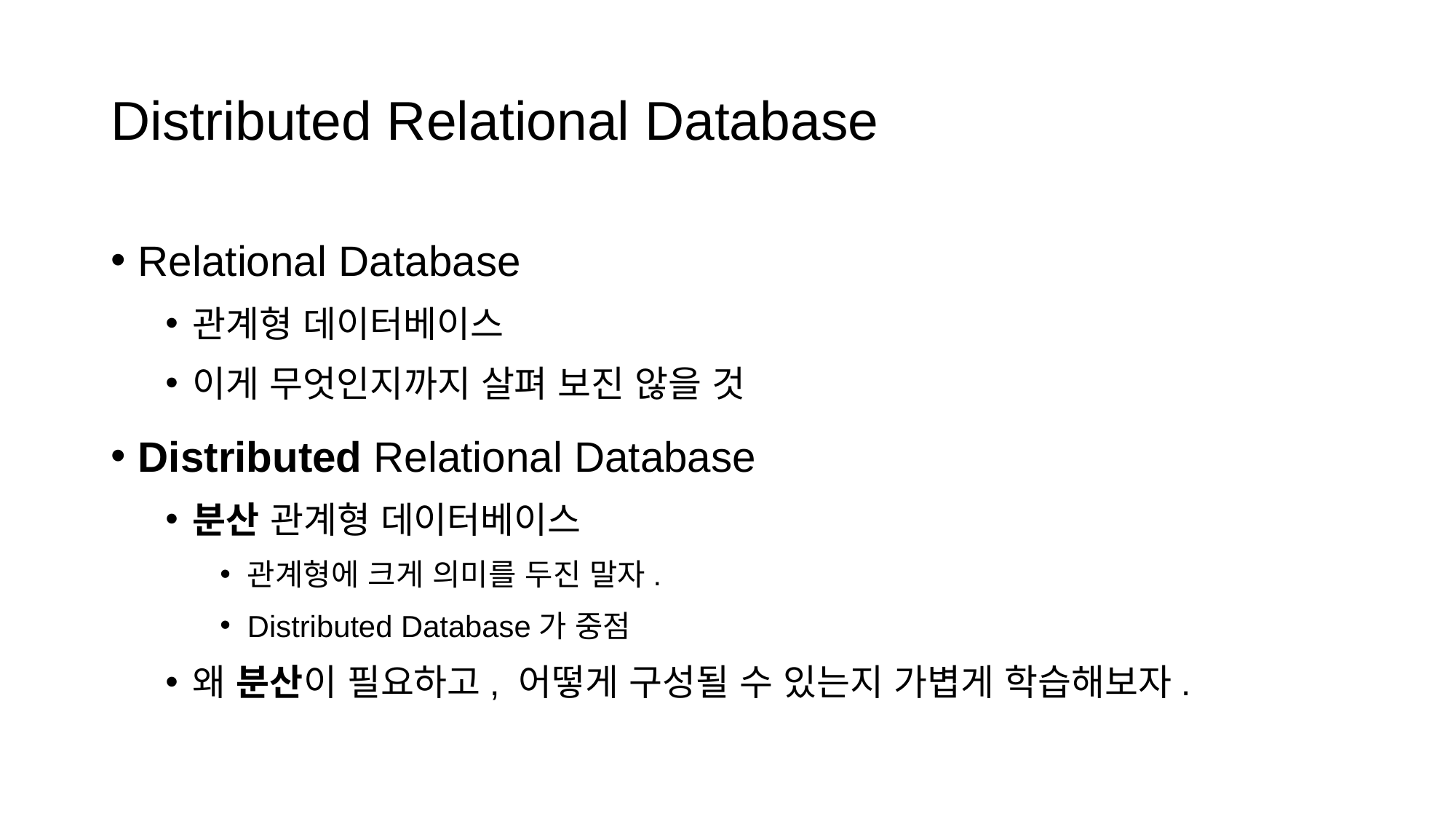

# Distributed Relational Database
Relational Database
관계형 데이터베이스
이게 무엇인지까지 살펴 보진 않을 것
Distributed Relational Database
분산 관계형 데이터베이스
관계형에 크게 의미를 두진 말자.
Distributed Database가 중점
왜 분산이 필요하고, 어떻게 구성될 수 있는지 가볍게 학습해보자.